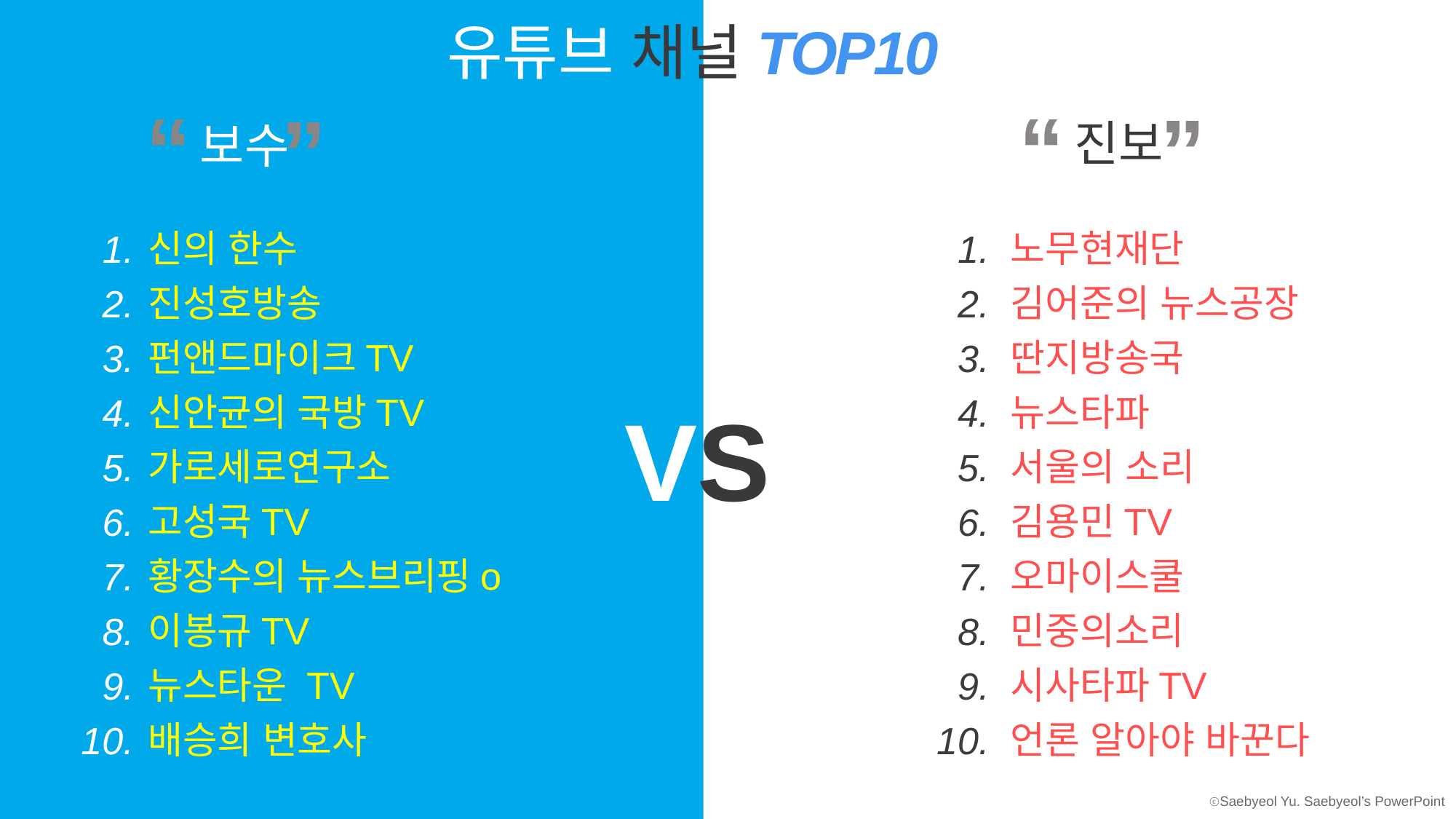

유튜브 채널TOP10
“
“
”
”
진보
보수
신의 한수
진성호방송
펀앤드마이크TV
신안균의 국방TV
가로세로연구소
고성국TV
황장수의 뉴스브리핑o
이봉규TV
뉴스타운 TV
배승희 변호사
1.
2.
3.
4.
5.
6.
7.
8.
9.
10.
노무현재단
김어준의 뉴스공장
딴지방송국
뉴스타파
서울의 소리
김용민TV
오마이스쿨
민중의소리
시사타파TV
언론 알아야 바꾼다
1.
2.
3.
4.
5.
6.
7.
8.
9.
10.
VS